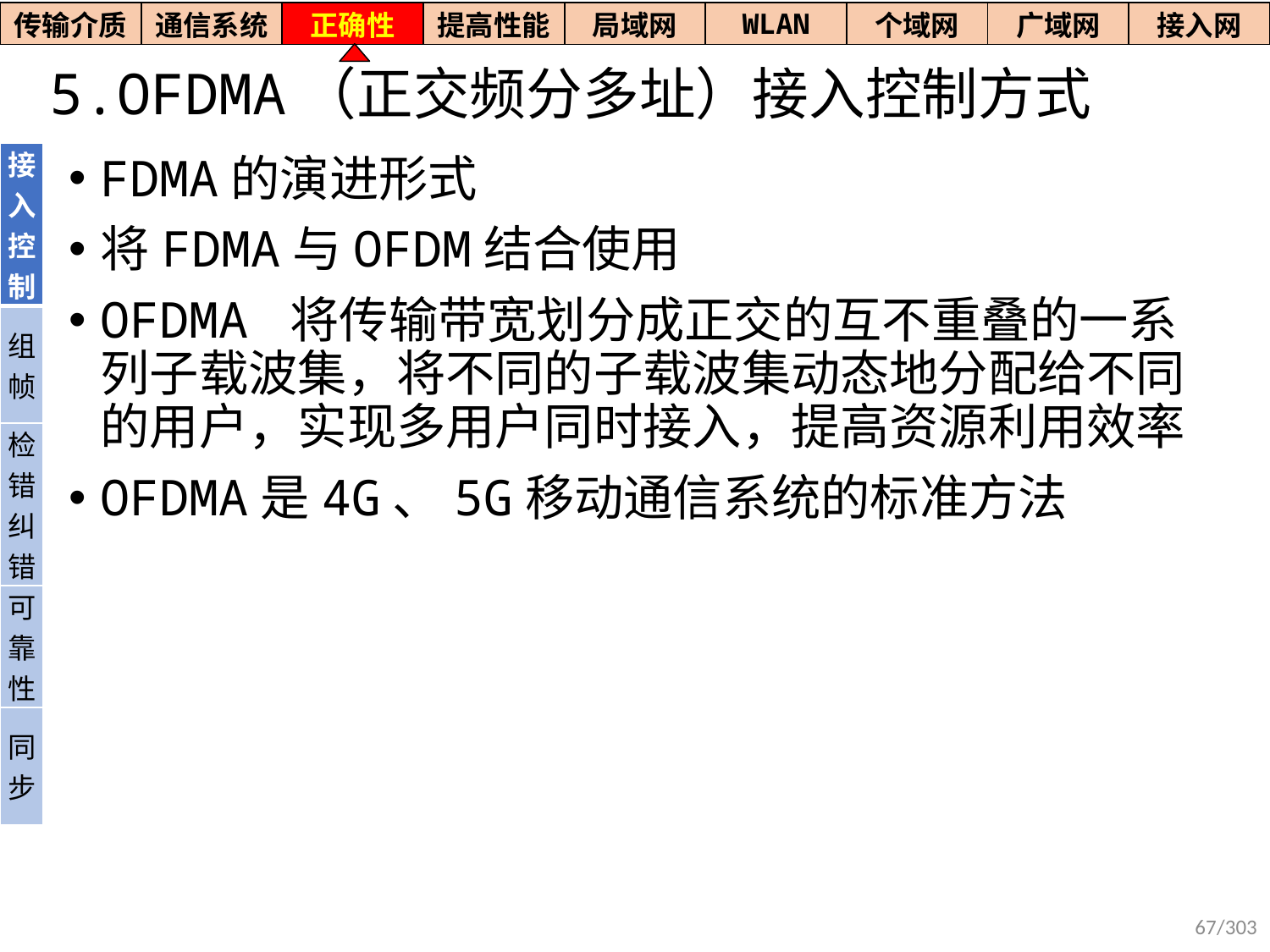

| 传输介质 | 通信系统 | 正确性 | 提高性能 | 局域网 | WLAN | 个域网 | 广域网 | 接入网 |
| --- | --- | --- | --- | --- | --- | --- | --- | --- |

# 5.OFDMA（正交频分多址）接入控制方式
| 接入控制 |
| --- |
| 组帧 |
| 检错纠错 |
| 可靠性 |
| 同步 |
FDMA的演进形式
将FDMA与OFDM结合使用
OFDMA 将传输带宽划分成正交的互不重叠的一系列子载波集，将不同的子载波集动态地分配给不同的用户，实现多用户同时接入，提高资源利用效率
OFDMA是4G、5G移动通信系统的标准方法
67/303